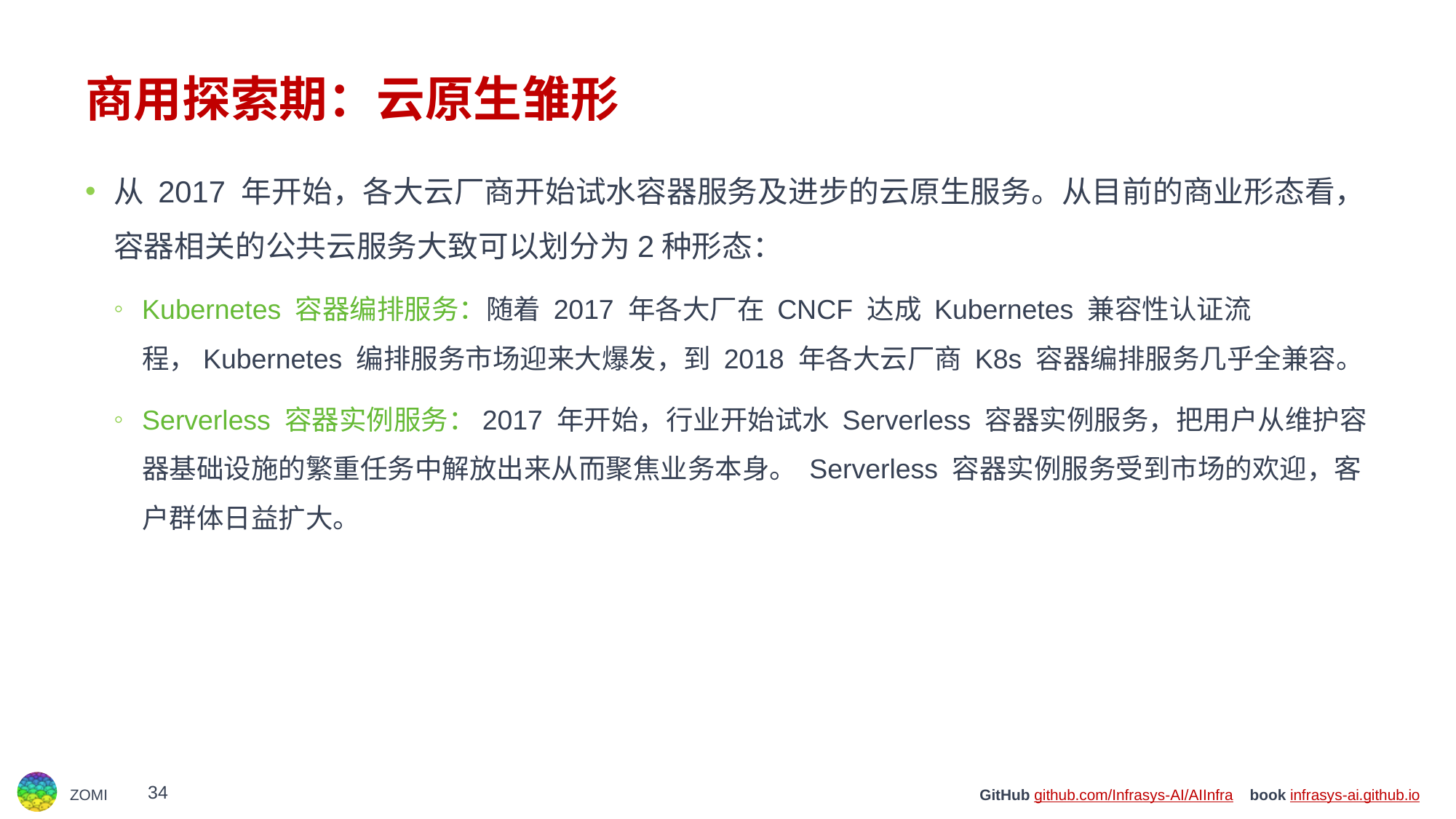

# 商用探索期：云原生雏形
从 2017 年开始，各大云厂商开始试水容器服务及进步的云原生服务。从目前的商业形态看，容器相关的公共云服务大致可以划分为2种形态：
Kubernetes 容器编排服务：随着 2017 年各大厂在 CNCF 达成 Kubernetes 兼容性认证流程，Kubernetes 编排服务市场迎来大爆发，到 2018 年各大云厂商 K8s 容器编排服务几乎全兼容。
Serverless 容器实例服务：2017 年开始，行业开始试水 Serverless 容器实例服务，把用户从维护容器基础设施的繁重任务中解放出来从而聚焦业务本身。 Serverless 容器实例服务受到市场的欢迎，客户群体日益扩大。